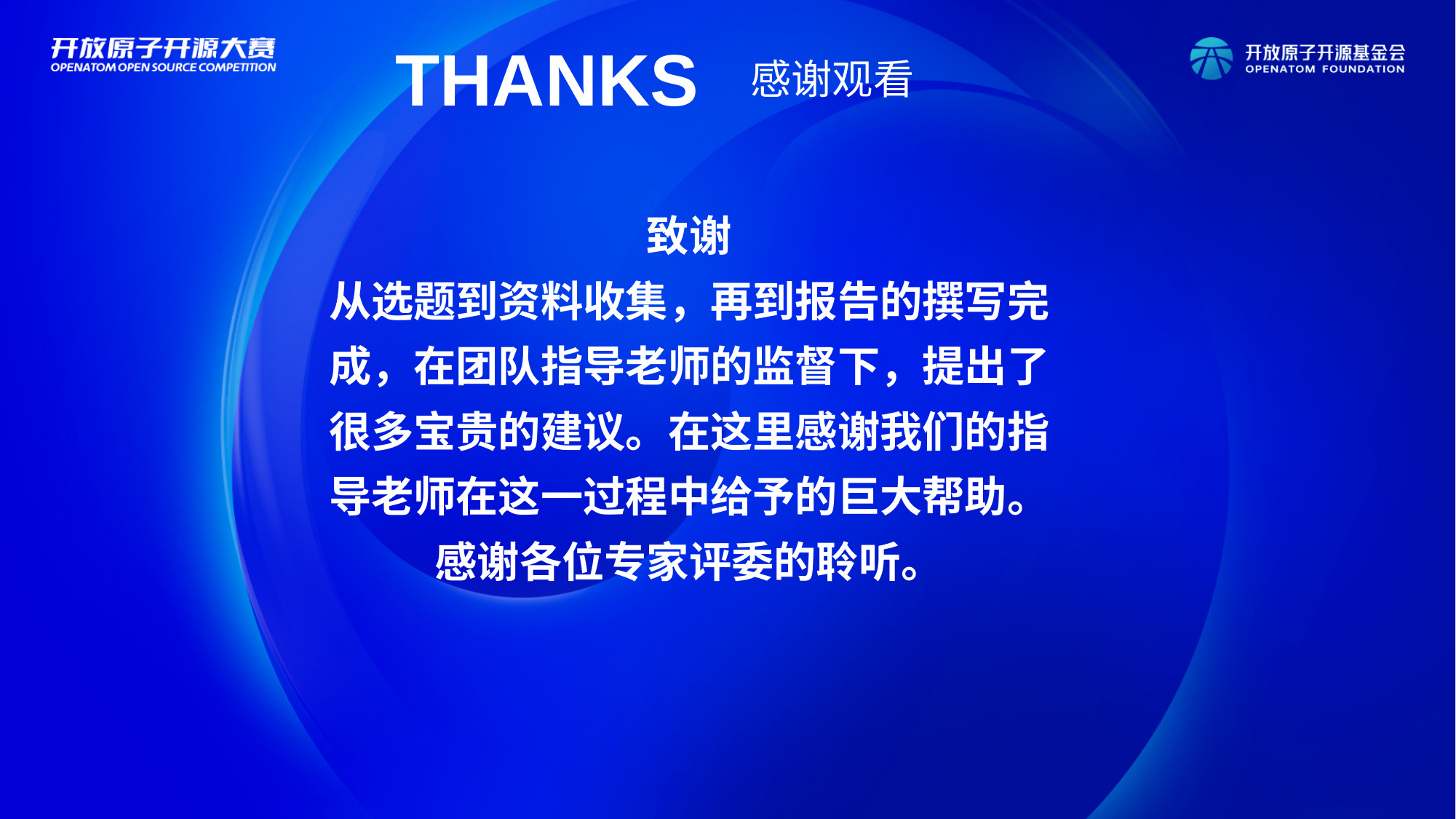

THANKS
感谢观看
致谢
从选题到资料收集，再到报告的撰写完成，在团队指导老师的监督下，提出了很多宝贵的建议。在这里感谢我们的指导老师在这一过程中给予的巨大帮助。感谢各位专家评委的聆听。